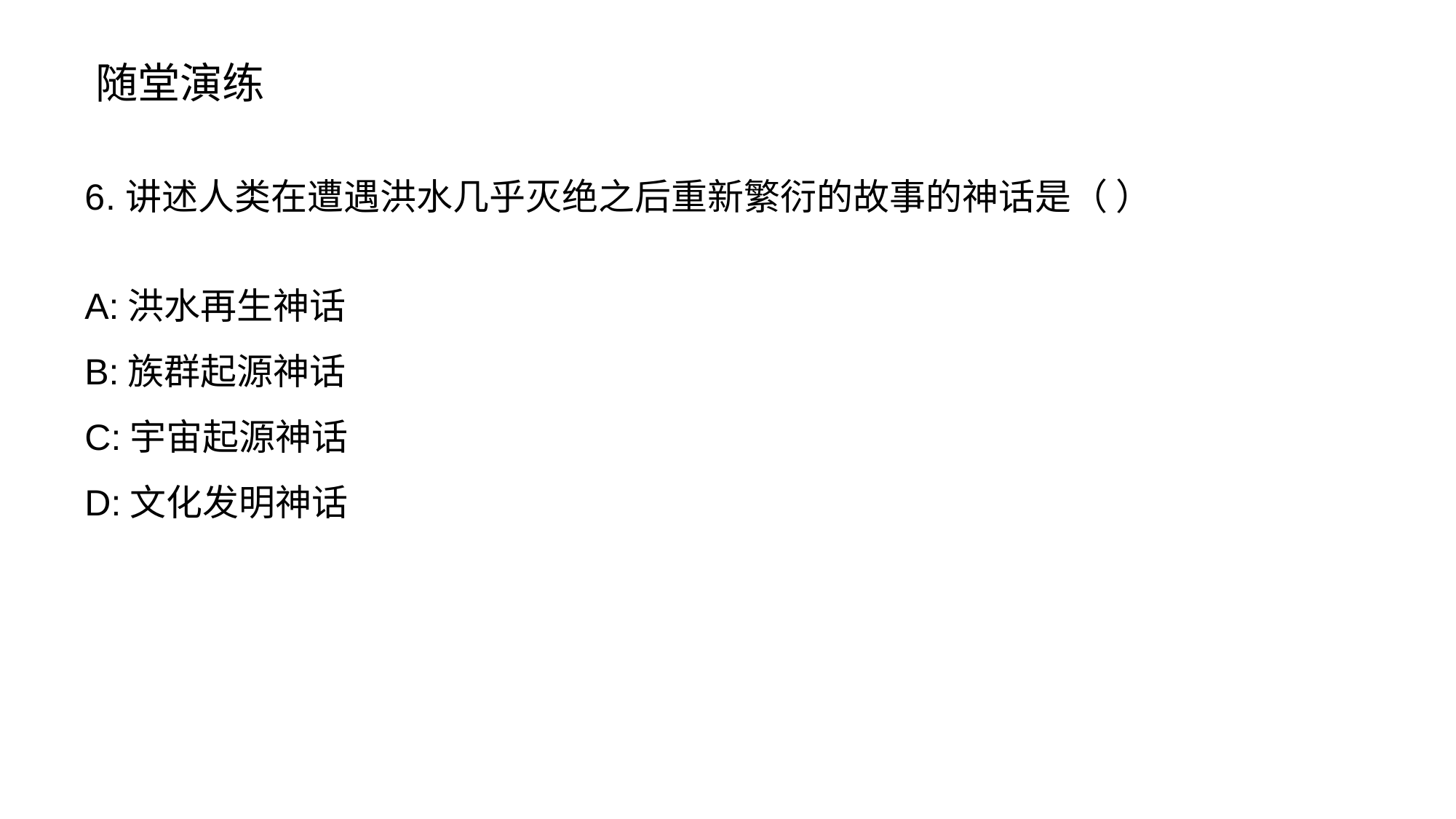

随堂演练
6.讲述人类在遭遇洪水几乎灭绝之后重新繁衍的故事的神话是（ ）
A:洪水再生神话
B:族群起源神话
C:宇宙起源神话
D:文化发明神话